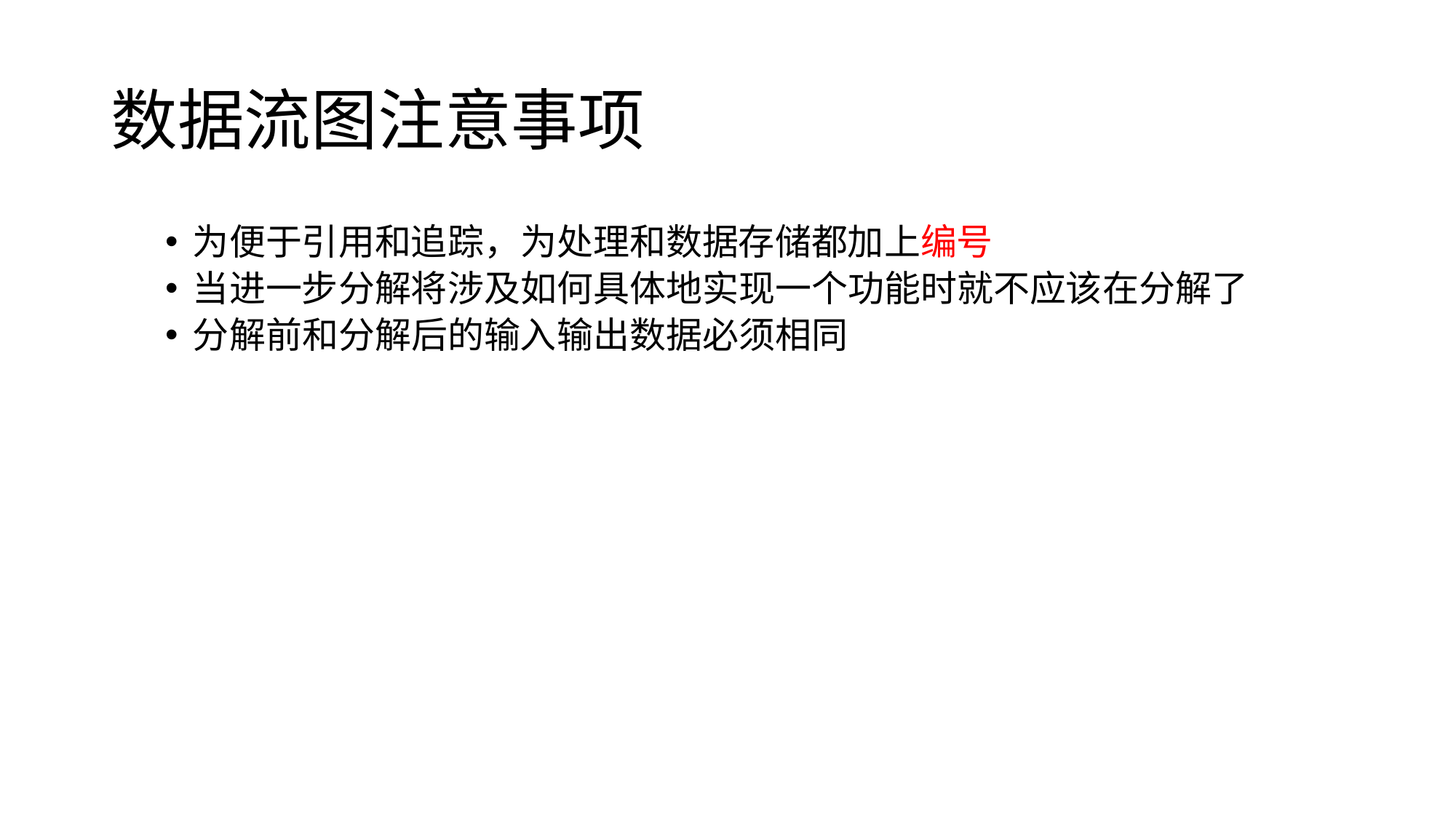

# 数据流图注意事项
为便于引用和追踪，为处理和数据存储都加上编号
当进一步分解将涉及如何具体地实现一个功能时就不应该在分解了
分解前和分解后的输入输出数据必须相同